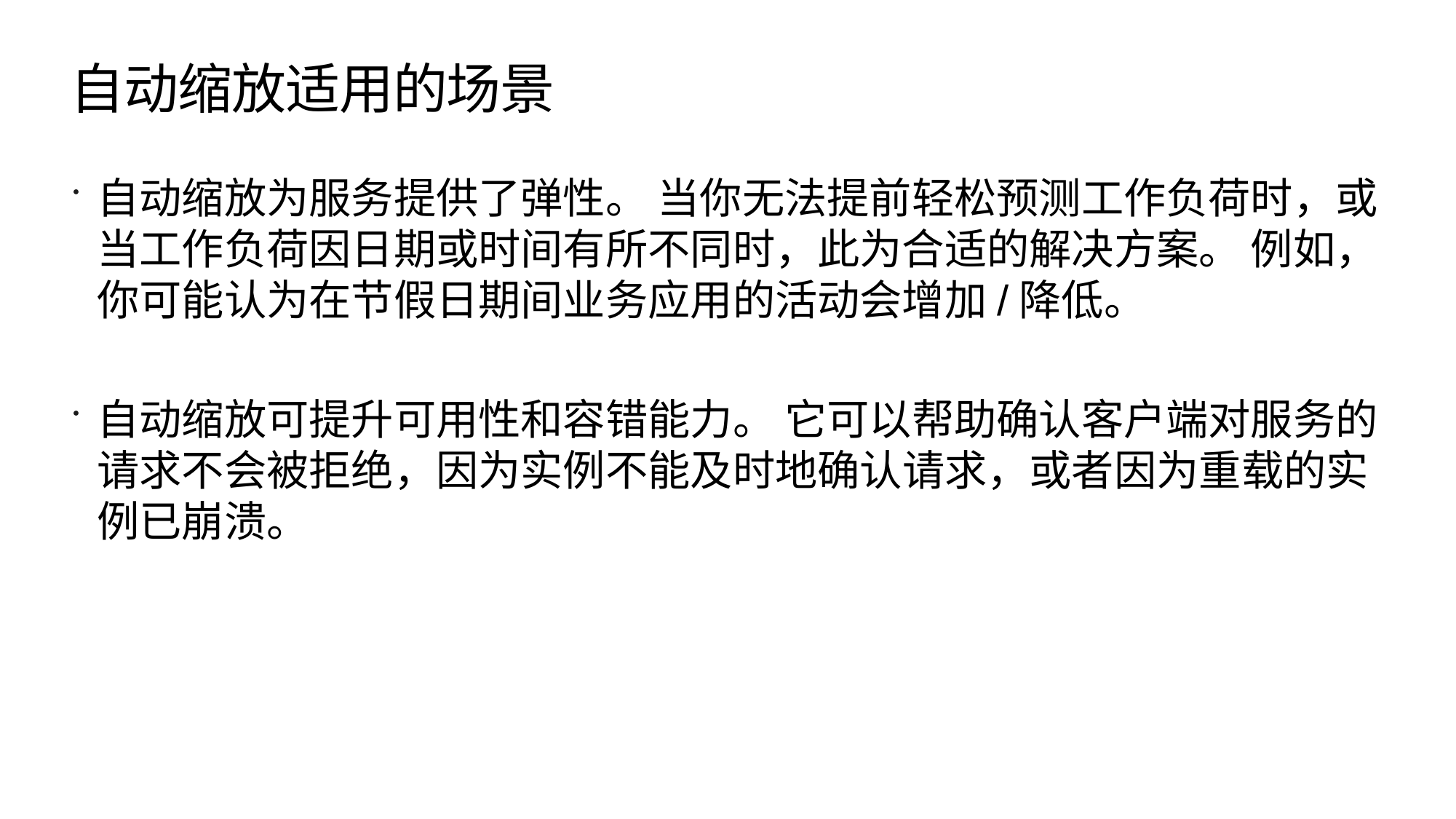

# 自动缩放适用的场景
自动缩放为服务提供了弹性。 当你无法提前轻松预测工作负荷时，或当工作负荷因日期或时间有所不同时，此为合适的解决方案。 例如，你可能认为在节假日期间业务应用的活动会增加/降低。

自动缩放可提升可用性和容错能力。 它可以帮助确认客户端对服务的请求不会被拒绝，因为实例不能及时地确认请求，或者因为重载的实例已崩溃。